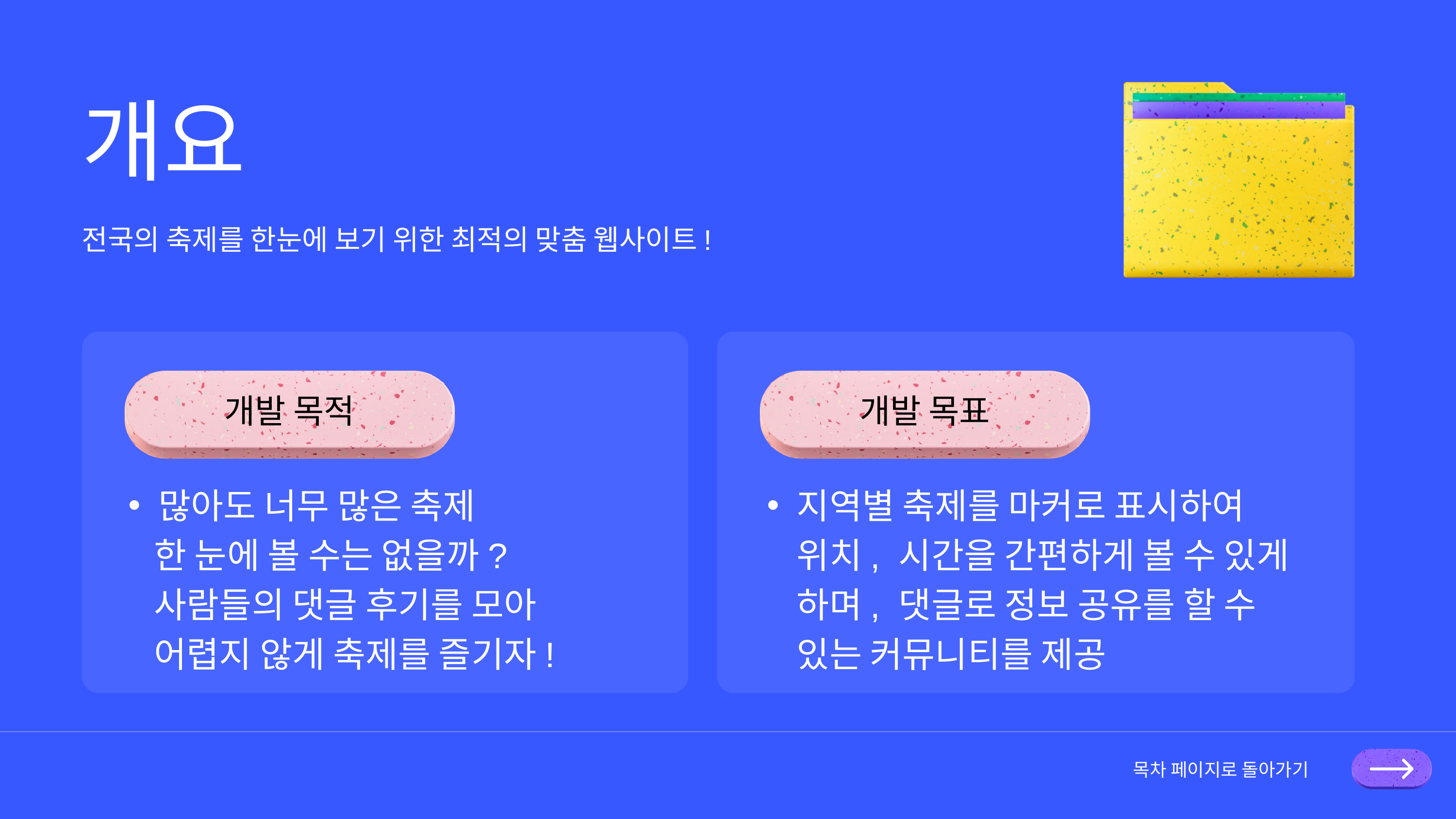

개요
전국의 축제를 한눈에 보기 위한 최적의 맞춤 웹사이트!

개발 목적
개발 목표
많아도 너무 많은 축제
      한 눈에 볼 수는 없을까?
      사람들의 댓글 후기를 모아
      어렵지 않게 축제를 즐기자!
지역별 축제를 마커로 표시하여 위치, 시간을 간편하게 볼 수 있게 하며, 댓글로 정보 공유를 할 수 있는 커뮤니티를 제공

목차 페이지로 돌아가기